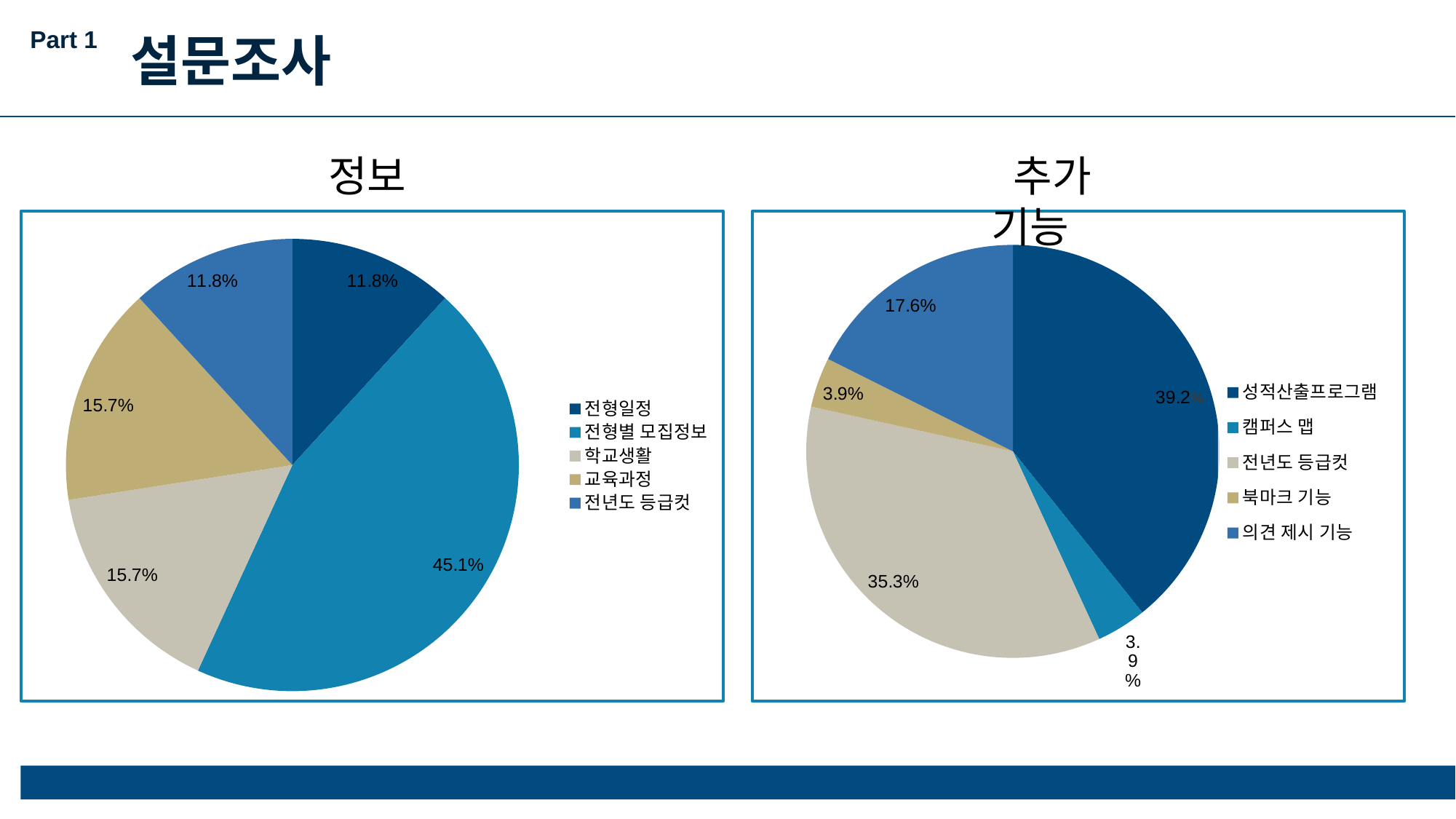

Part 1
설문조사
정보
 추가 기능

### Chart

| Category | 필요로 하는 정보 |
|---|---|
| 전형일정 | 11.8 |
| 전형별 모집정보 | 45.1 |
| 학교생활 | 15.7 |
| 교육과정 | 15.7 |
| 전년도 등급컷 | 11.8 |

### Chart

| Category | 필요로 하는 부가기능 |
|---|---|
| 성적산출프로그램 | 39.2 |
| 캠퍼스 맵 | 3.9 |
| 전년도 등급컷 | 35.3 |
| 북마크 기능 | 3.9 |
| 의견 제시 기능 | 17.6 |